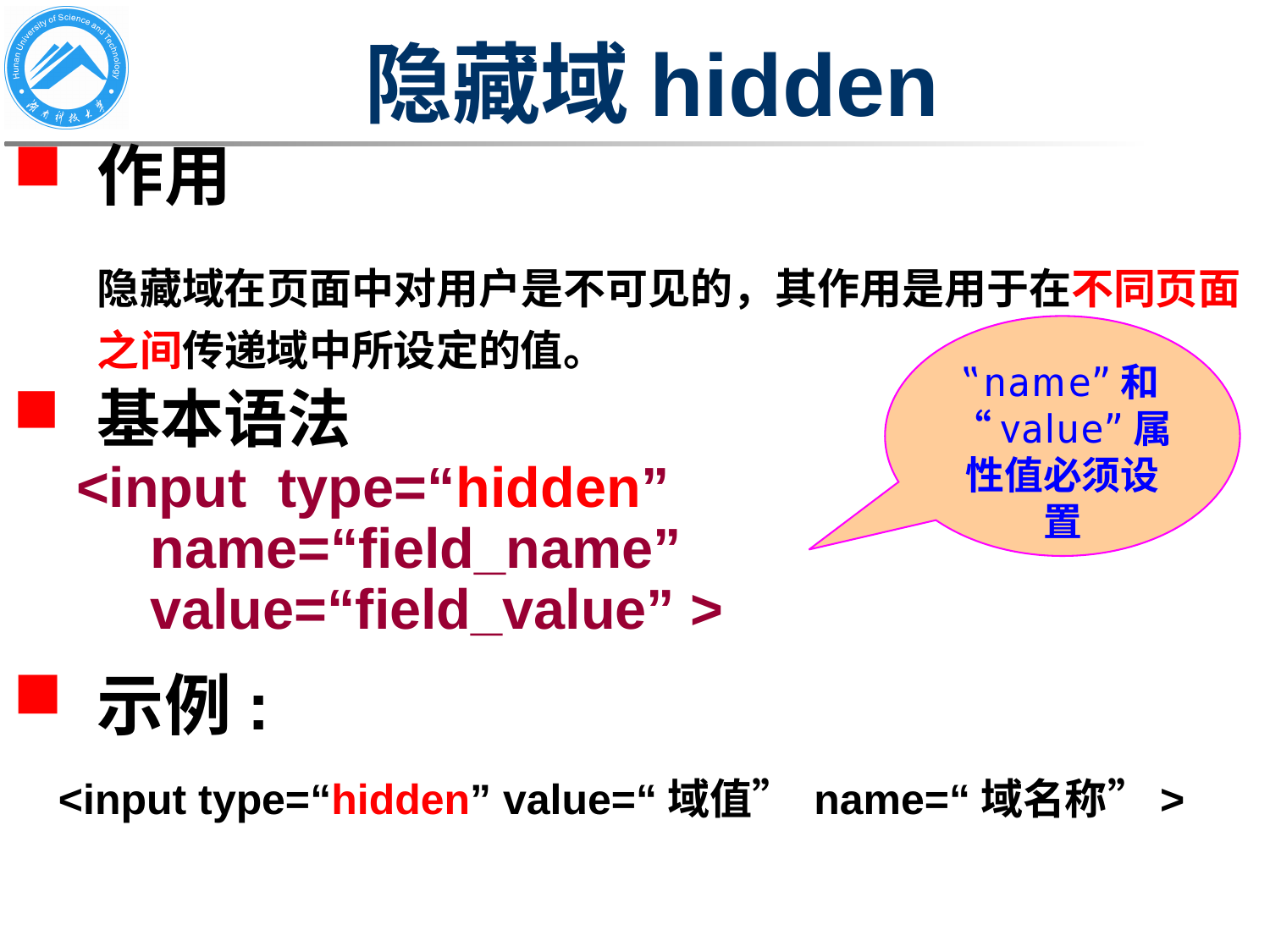

# 隐藏域hidden
作用
	隐藏域在页面中对用户是不可见的，其作用是用于在不同页面之间传递域中所设定的值。
基本语法
<input  type=“hidden”
	name=“field_name”
	value=“field_value” >
示例:
   <input type=“hidden” value=“域值” name=“域名称”>
“name”和“value”属性值必须设置